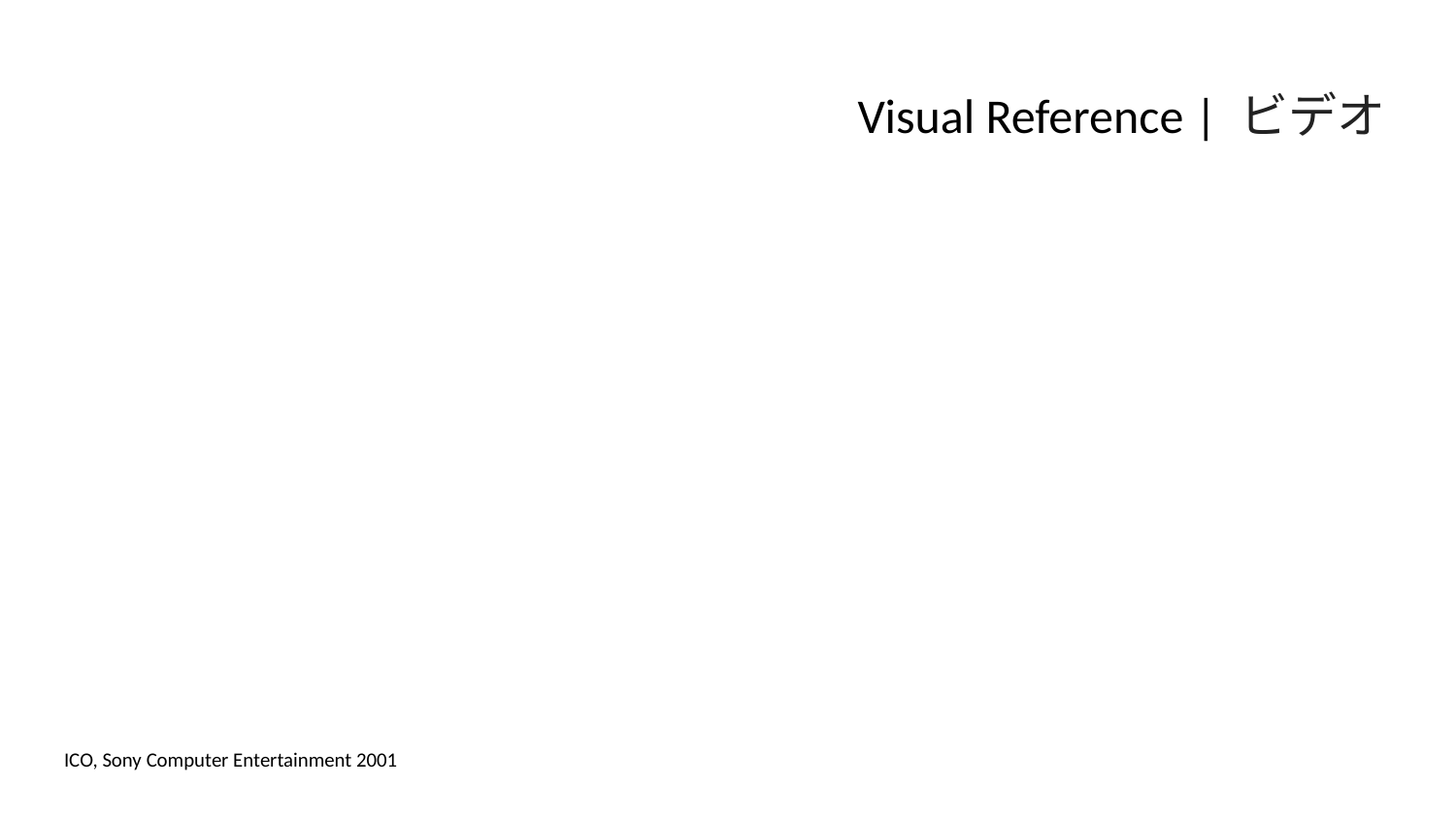

# Visual Reference | ビデオ

ICO, Sony Computer Entertainment 2001